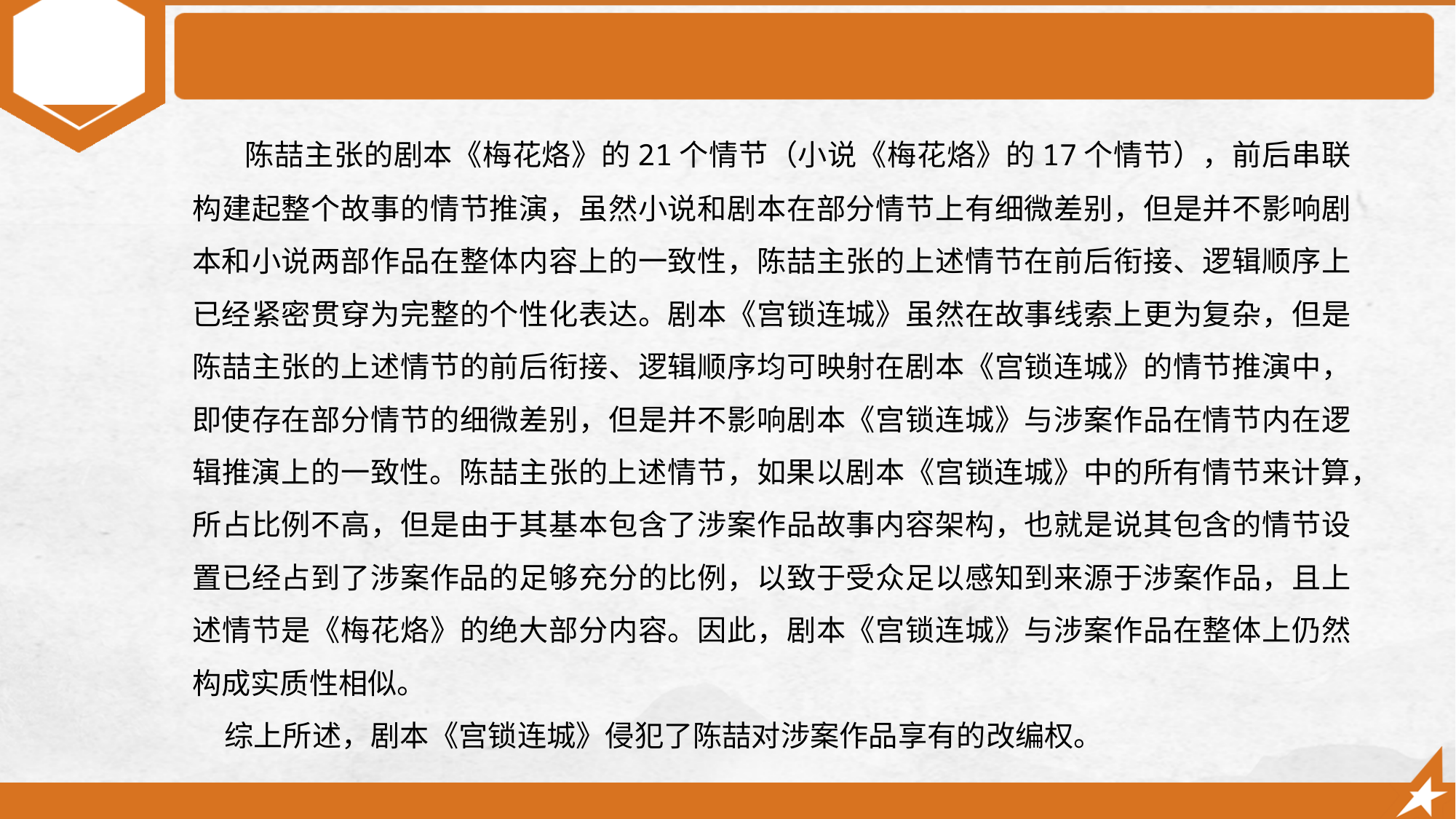

陈喆主张的剧本《梅花烙》的21个情节（小说《梅花烙》的17个情节），前后串联构建起整个故事的情节推演，虽然小说和剧本在部分情节上有细微差别，但是并不影响剧本和小说两部作品在整体内容上的一致性，陈喆主张的上述情节在前后衔接、逻辑顺序上已经紧密贯穿为完整的个性化表达。剧本《宫锁连城》虽然在故事线索上更为复杂，但是陈喆主张的上述情节的前后衔接、逻辑顺序均可映射在剧本《宫锁连城》的情节推演中，即使存在部分情节的细微差别，但是并不影响剧本《宫锁连城》与涉案作品在情节内在逻辑推演上的一致性。陈喆主张的上述情节，如果以剧本《宫锁连城》中的所有情节来计算，所占比例不高，但是由于其基本包含了涉案作品故事内容架构，也就是说其包含的情节设置已经占到了涉案作品的足够充分的比例，以致于受众足以感知到来源于涉案作品，且上述情节是《梅花烙》的绝大部分内容。因此，剧本《宫锁连城》与涉案作品在整体上仍然构成实质性相似。
    综上所述，剧本《宫锁连城》侵犯了陈喆对涉案作品享有的改编权。